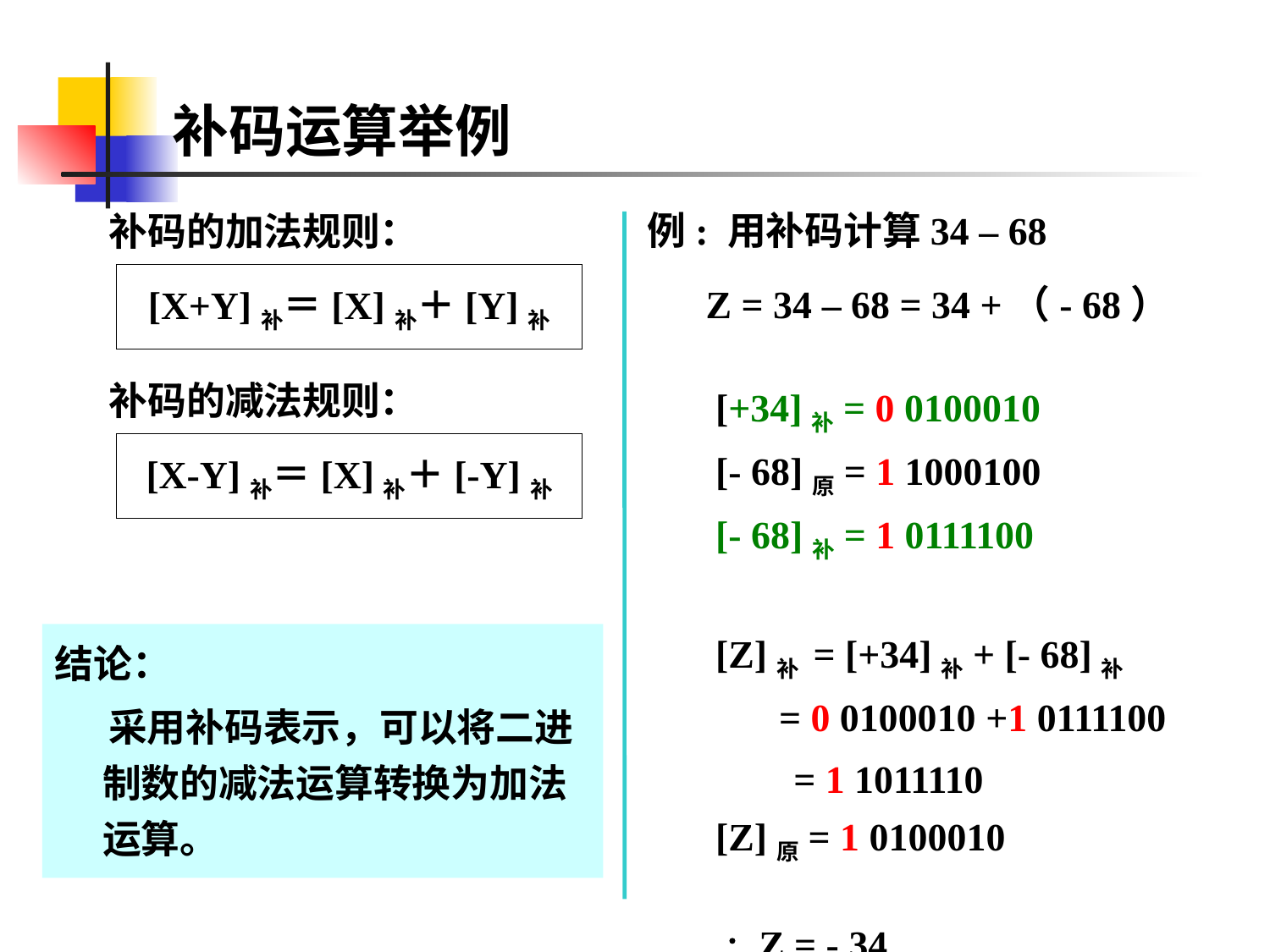

补码运算举例
例: 用补码计算34 – 68
补码的加法规则：
[X+Y]补＝[X]补＋[Y]补

      Z = 34 – 68 = 34 +（- 68）

       [+34]补= 0 0100010
       [- 68]原= 1 1000100
       [- 68]补= 1 0111100

       [Z]补 = [+34]补+ [- 68]补
                       = 0 0100010 +1 0111100
               = 1 1011110
       [Z]原= 1 0100010

       ∴ Z = - 34
补码的减法规则：
[X-Y]补＝[X]补＋[-Y]补
结论：
     采用补码表示，可以将二进制数的减法运算转换为加法运算。